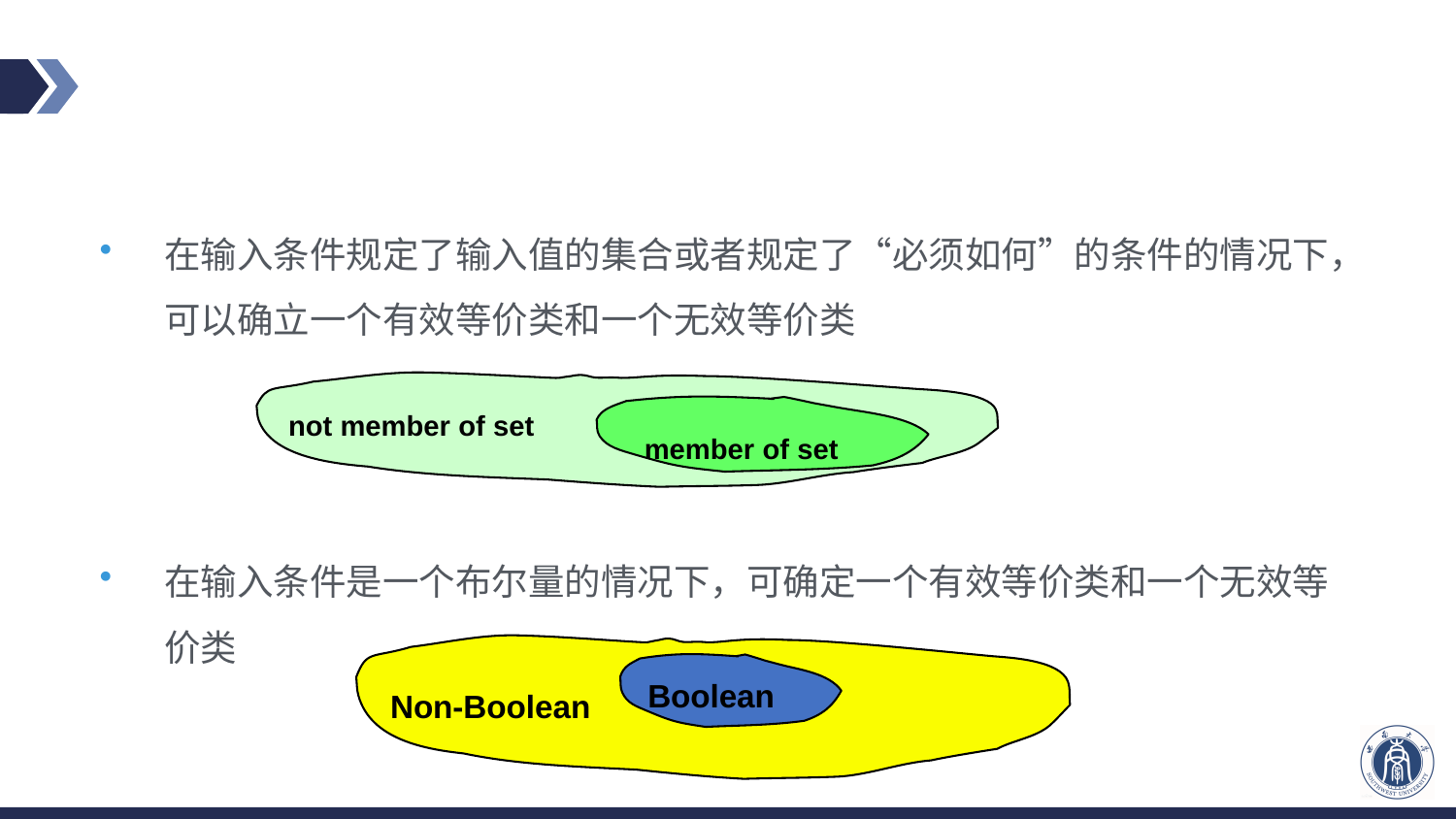

#
在输入条件规定了输入值的集合或者规定了“必须如何”的条件的情况下，可以确立一个有效等价类和一个无效等价类

在输入条件是一个布尔量的情况下，可确定一个有效等价类和一个无效等价类

not member of set
member of set

Boolean
Non-Boolean